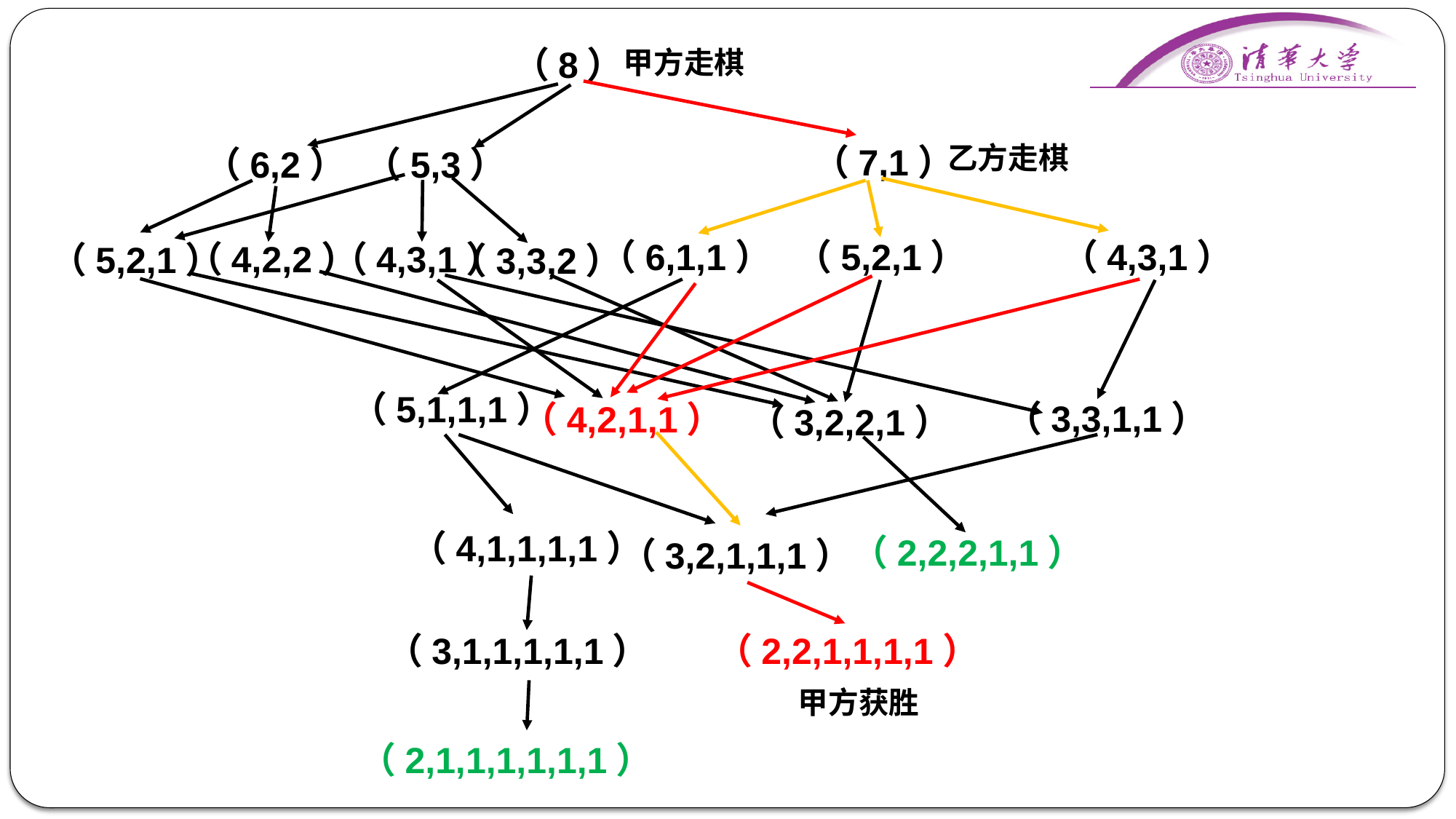

（8）
甲方走棋

乙方走棋
（7,1）
（6,2）
（5,3）

（6,1,1）
（5,2,1）
（4,3,1）
（4,2,2）
（4,3,1）
（5,2,1）
（3,3,2）

（5,1,1,1）
（3,3,1,1）
（4,2,1,1）
（3,2,2,1）

（4,1,1,1,1）
（2,2,2,1,1）
（3,2,1,1,1）

（3,1,1,1,1,1）
（2,2,1,1,1,1）
甲方获胜

（2,1,1,1,1,1,1）